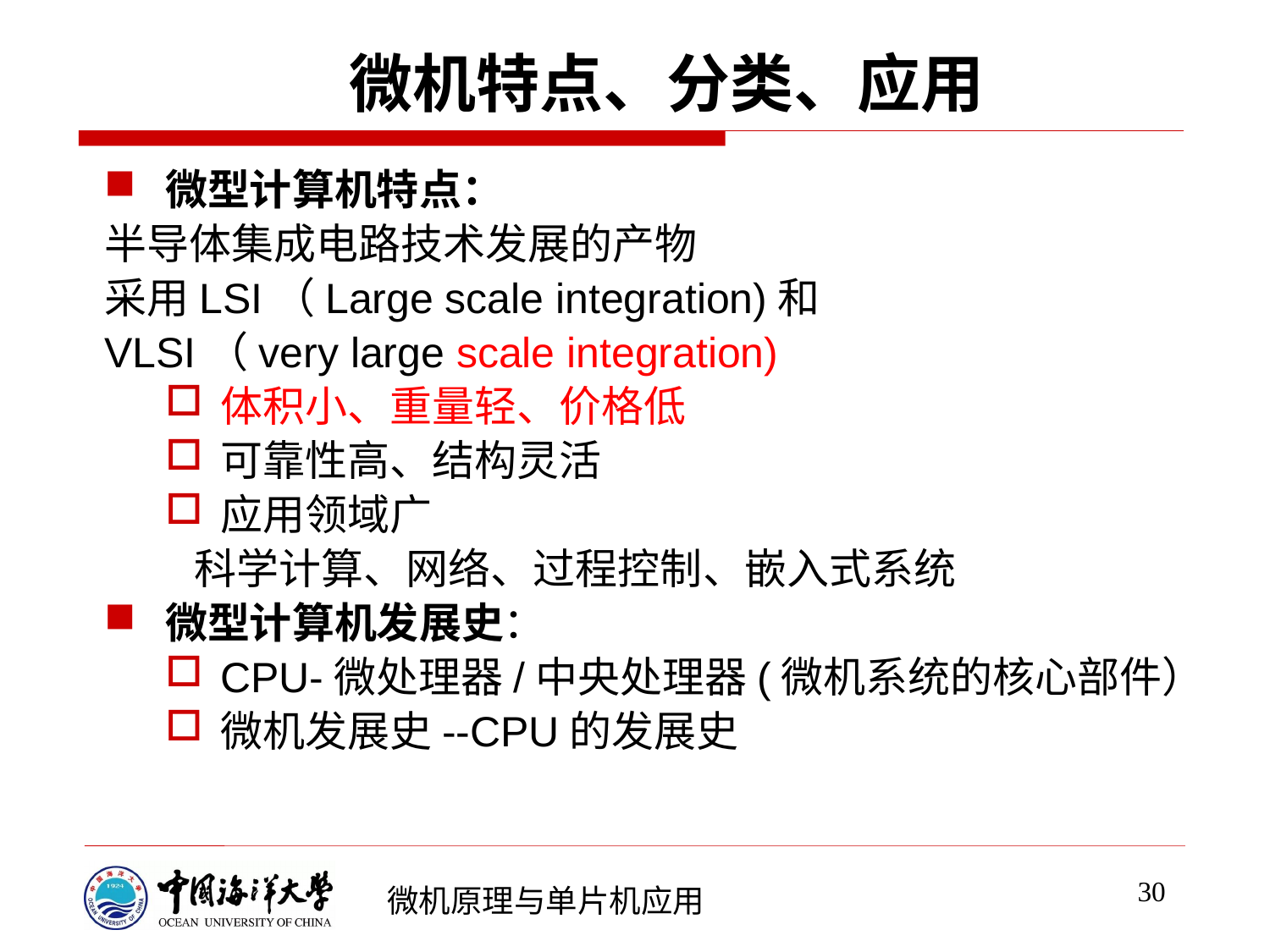

# 微机特点、分类、应用
微型计算机特点：
半导体集成电路技术发展的产物
采用LSI（Large scale integration)和
VLSI（very large scale integration)
体积小、重量轻、价格低
可靠性高、结构灵活
应用领域广
  科学计算、网络、过程控制、嵌入式系统
微型计算机发展史：
CPU-微处理器/中央处理器(微机系统的核心部件）
微机发展史--CPU的发展史
30